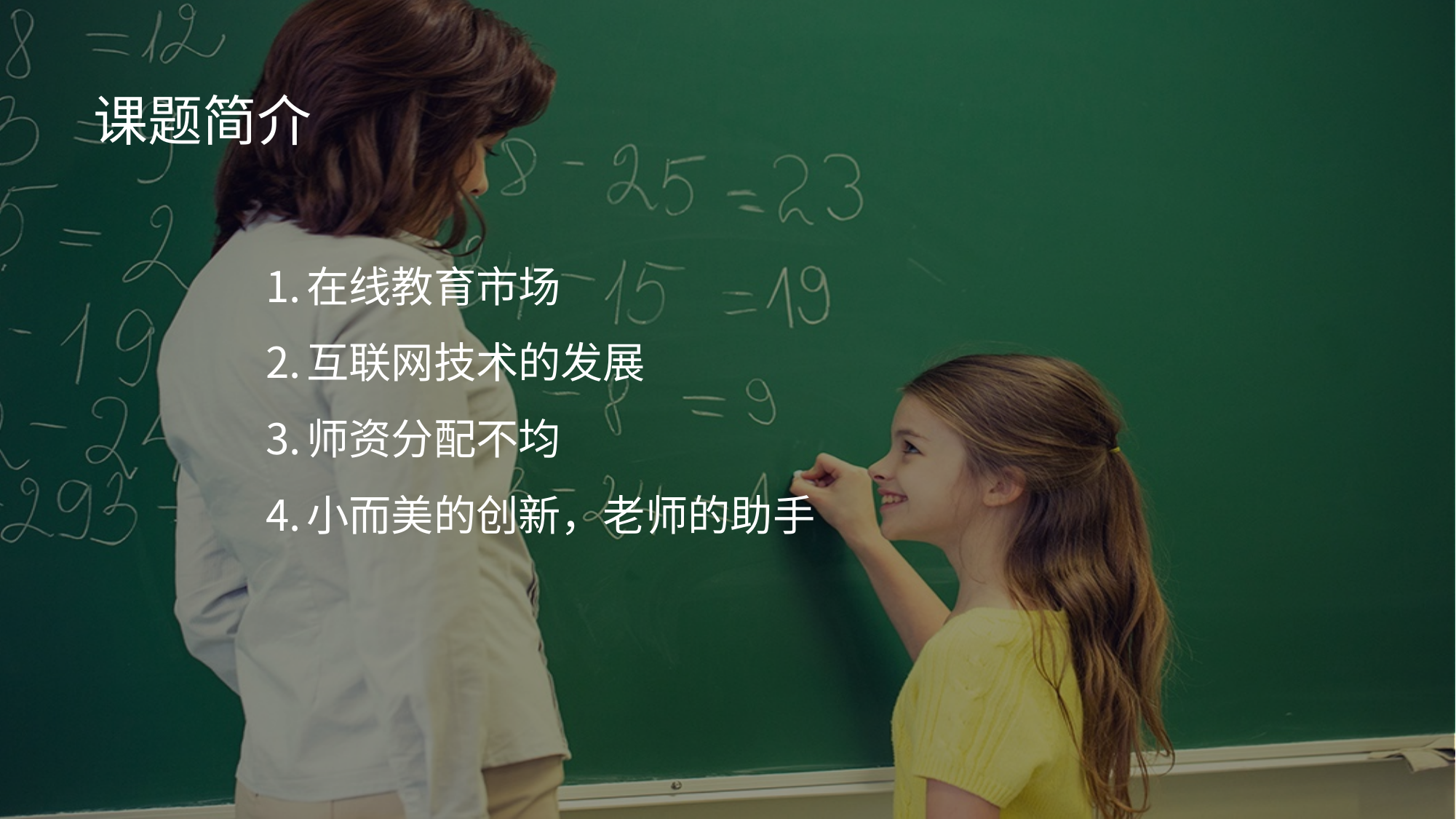

课题简介
在线教育市场
互联网技术的发展
师资分配不均
小而美的创新，老师的助手